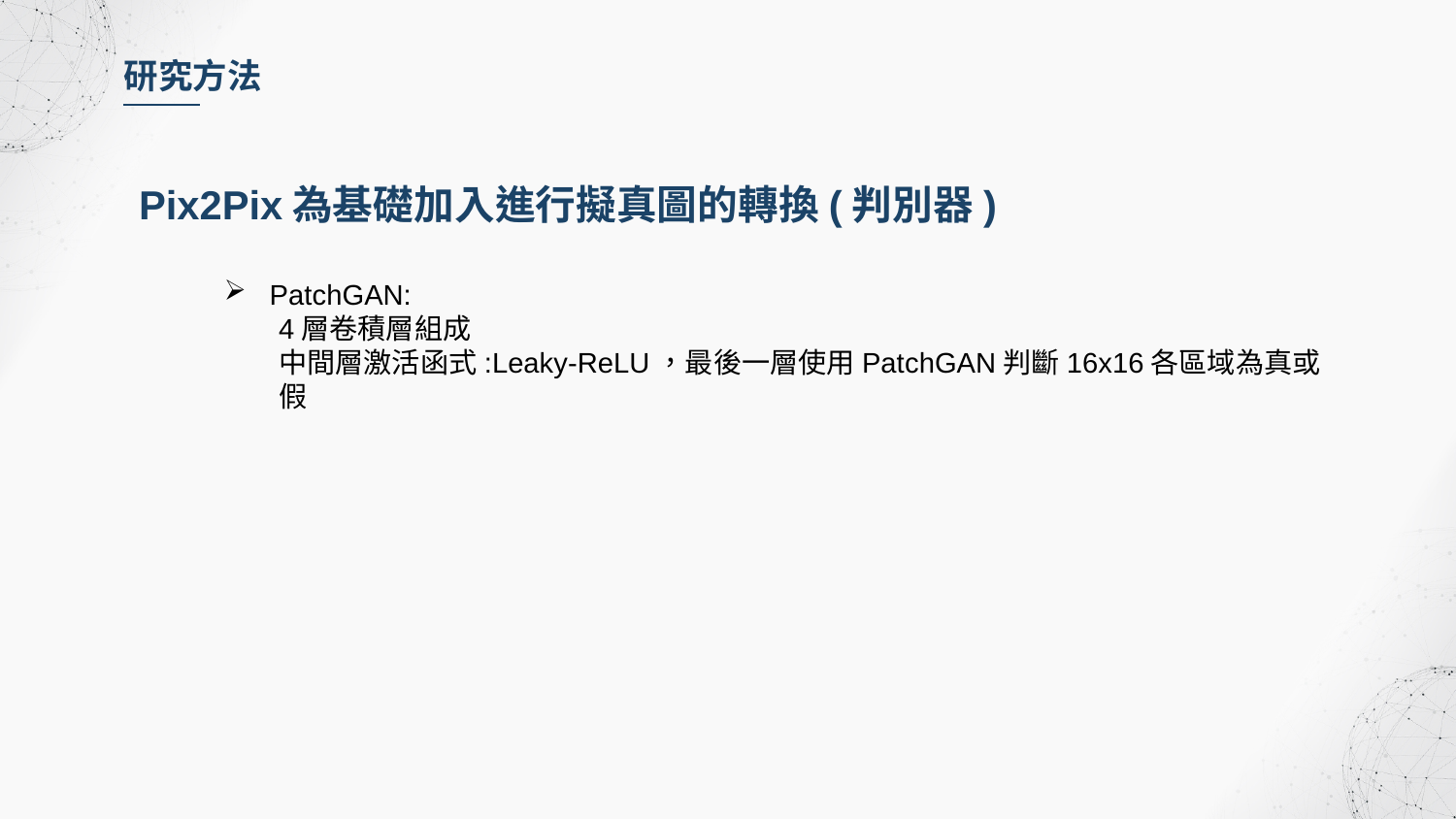

研究方法
Pix2Pix為基礎加入進行擬真圖的轉換(判別器)
PatchGAN:
4層卷積層組成
中間層激活函式:Leaky-ReLU，最後一層使用PatchGAN判斷16x16各區域為真或假